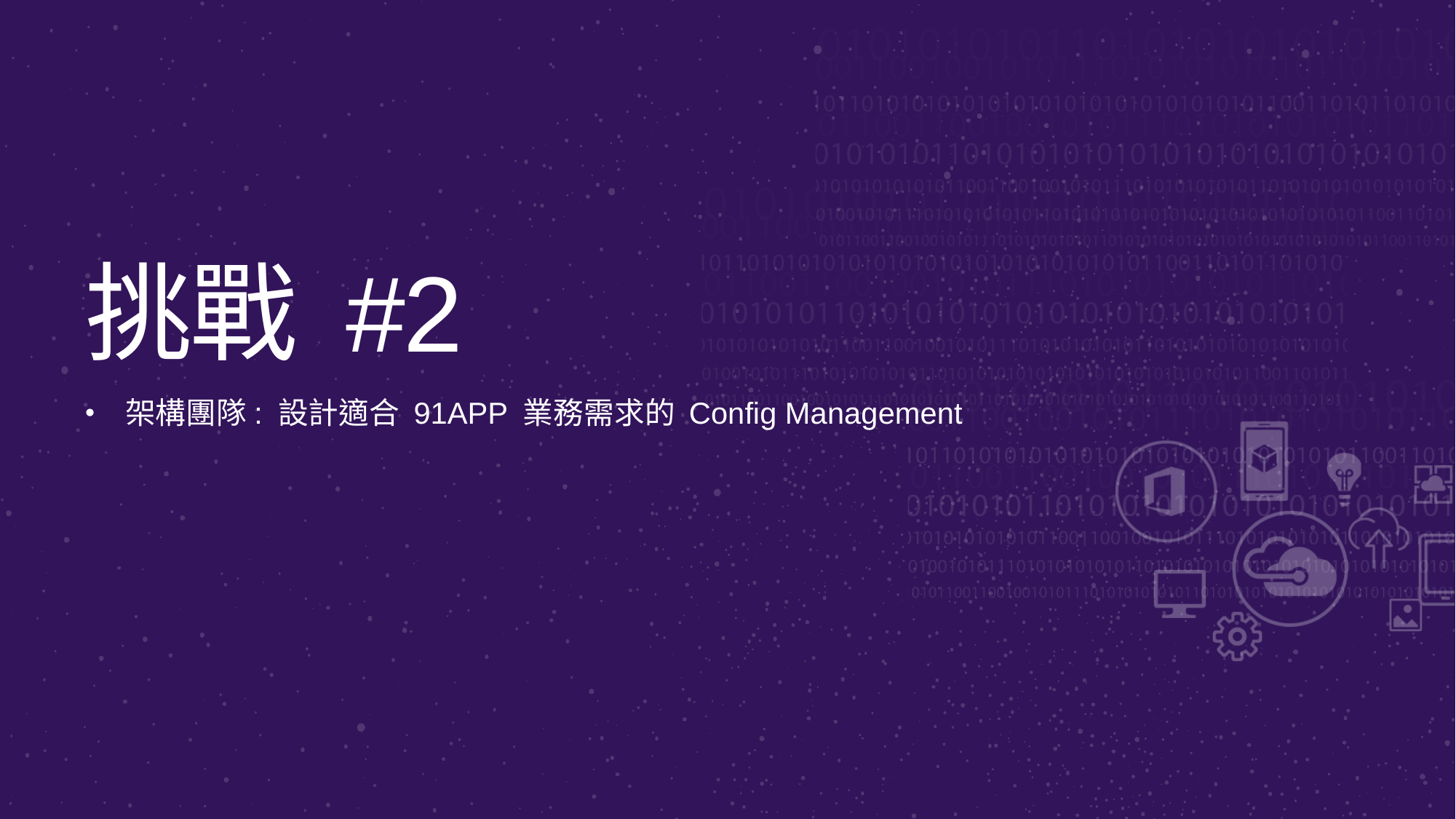

# 挑戰 #2
架構團隊: 設計適合 91APP 業務需求的 Config Management